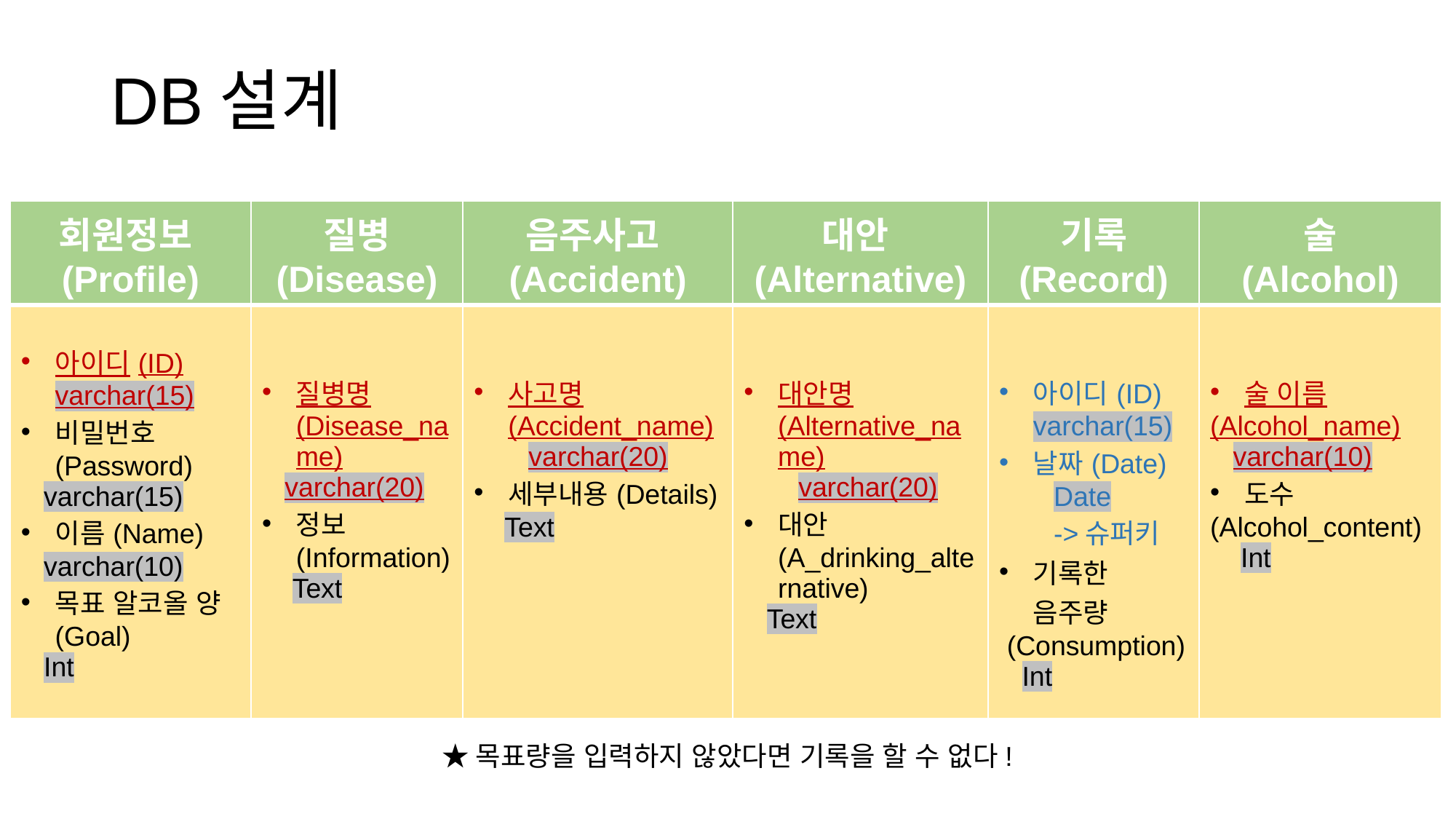

# DB설계
| 회원정보(Profile) | 질병 (Disease) | 음주사고(Accident) | 대안(Alternative) | 기록 (Record) | 술 (Alcohol) |
| --- | --- | --- | --- | --- | --- |
| 아이디(ID) varchar(15) 비밀번호(Password) varchar(15) 이름(Name) varchar(10) 목표 알코올 양(Goal) Int | 질병명(Disease\_name) varchar(20) 정보(Information) Text | 사고명(Accident\_name) varchar(20) 세부내용(Details) Text | 대안명(Alternative\_name) varchar(20) 대안(A\_drinking\_alternative) Text | 아이디(ID) varchar(15) 날짜(Date) Date ->슈퍼키 기록한 음주량 (Consumption) Int | 술 이름 (Alcohol\_name) varchar(10) 도수 (Alcohol\_content) Int |
★목표량을 입력하지 않았다면 기록을 할 수 없다!